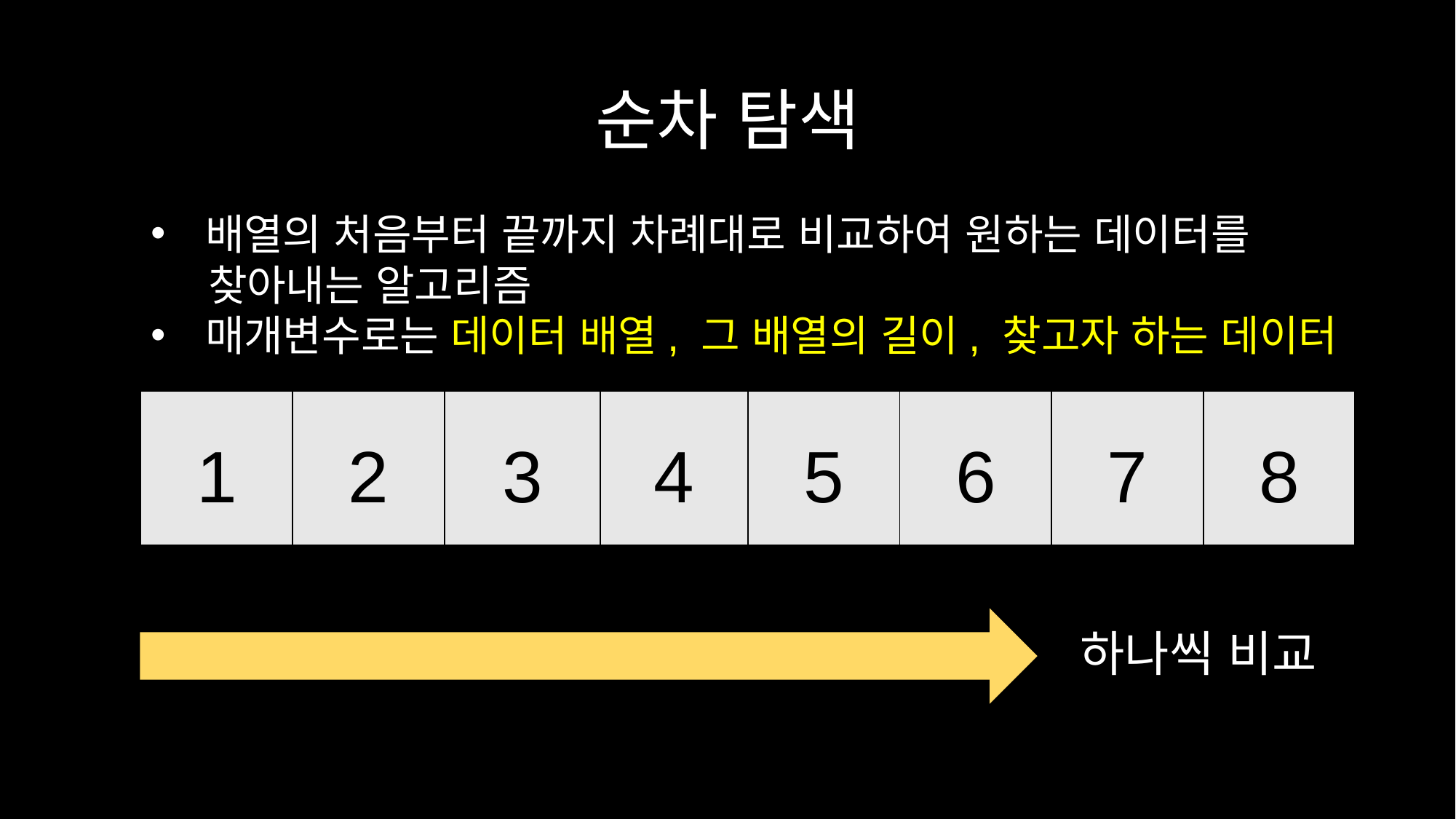

# 순차 탐색
배열의 처음부터 끝까지 차례대로 비교하여 원하는 데이터를
    찾아내는 알고리즘
매개변수로는 데이터 배열, 그 배열의 길이, 찾고자 하는 데이터
| 1 | 2 | 3 | 4 | 5 | 6 | 7 | 8 |
| --- | --- | --- | --- | --- | --- | --- | --- |

하나씩 비교